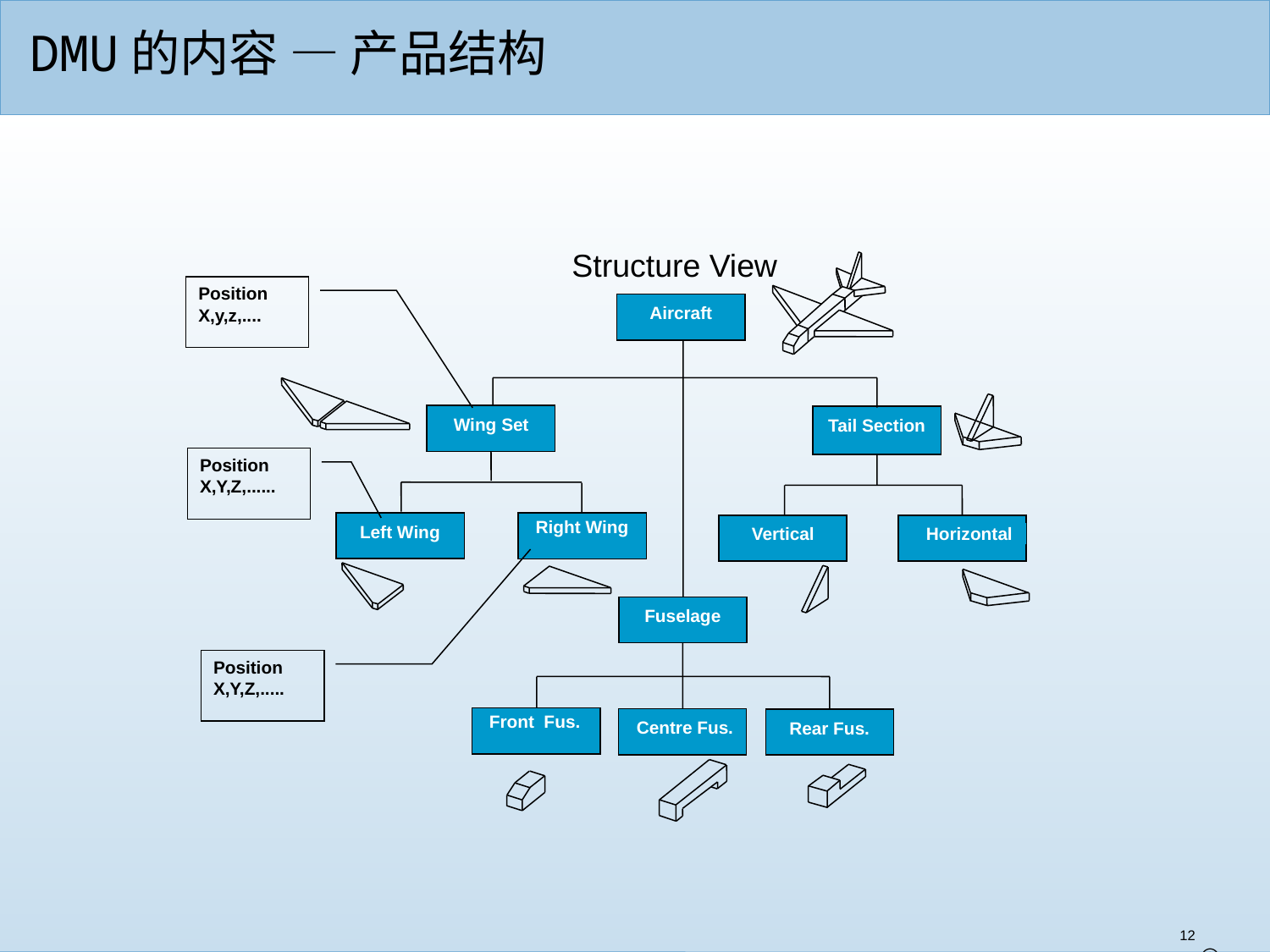

# DMU的内容 — 产品结构
 Structure View

Position
X,y,z,....

Aircraft

Wing Set
Tail Section
Position
X,Y,Z,......

Right Wing
Left Wing
Vertical
Horizontal

Fuselage

Position
X,Y,Z,.....

Front  Fus.
Centre Fus.
Rear Fus.

12
© 2008 PTC